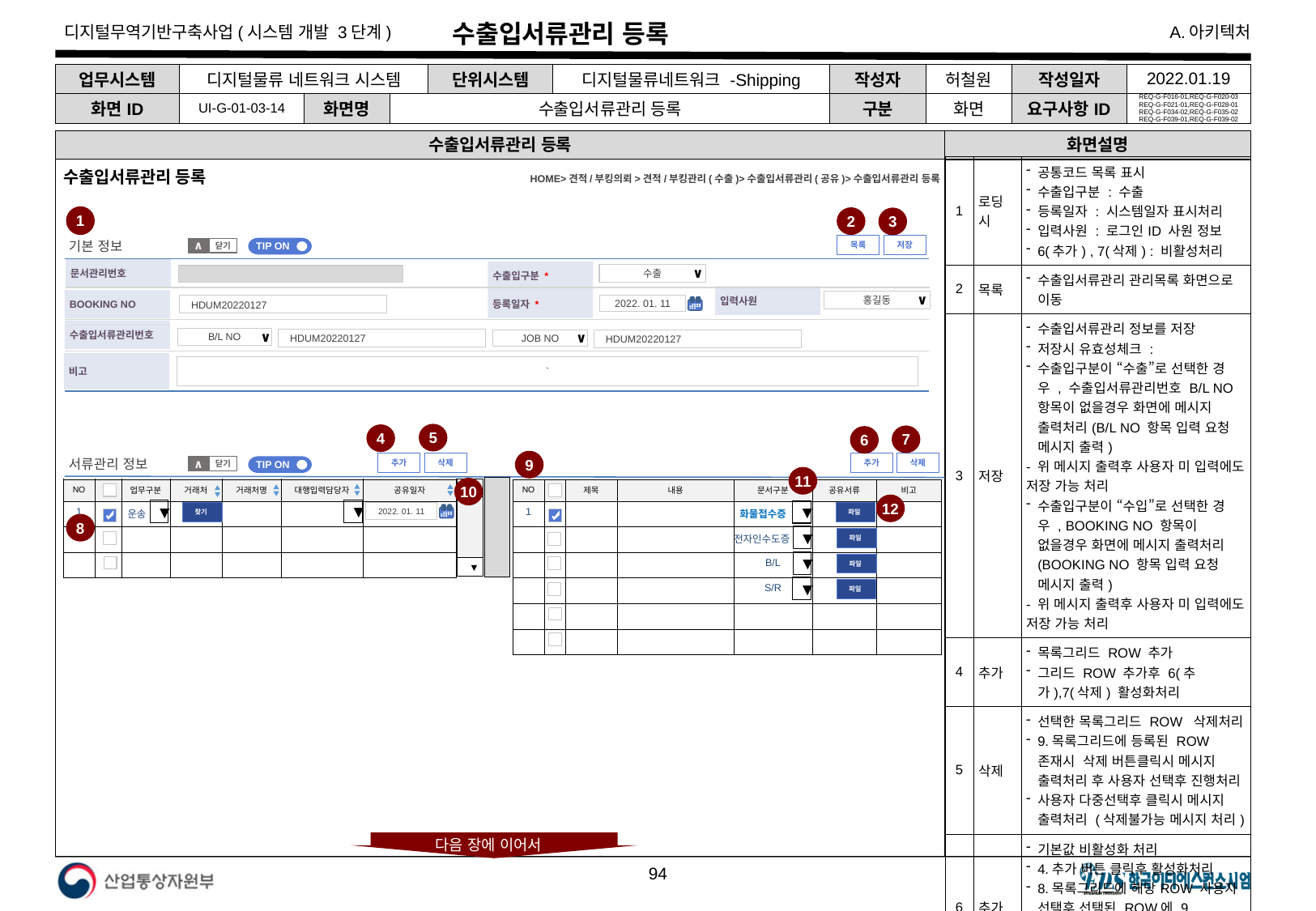

# 수출입서류관리 등록
| 업무시스템 | 디지털물류 네트워크 시스템 |  |  | 단위시스템 | 디지털물류네트워크 -Shipping | 작성자 | 허철원 | 작성일자 | 2022.01.19 |
| --- | --- | --- | --- | --- | --- | --- | --- | --- | --- |
| 화면ID | UI-G-01-03-14 | 화면명 | 수출입서류관리 등록 |  |  | 구분 | 화면 | 요구사항ID | REQ-G-F016-01,REQ-G-F020-03 REQ-G-F021-01,REQ-G-F028-01 REQ-G-F034-02,REQ-G-F035-02 REQ-G-F039-01,REQ-G-F039-02 |
수출입서류관리 등록
화면설명

| 1 | 로딩 시 | 공통코드 목록 표시 수출입구분 : 수출 등록일자 : 시스템일자 표시처리 입력사원 : 로그인ID 사원 정보 6(추가) , 7(삭제) : 비활성처리 |
| --- | --- | --- |
| 2 | 목록 | 수출입서류관리 관리목록 화면으로 이동 |
| 3 | 저장 | 수출입서류관리 정보를 저장 저장시 유효성체크 : 수출입구분이 “수출”로 선택한 경우 , 수출입서류관리번호 B/L NO 항목이 없을경우 화면에 메시지 출력처리(B/L NO 항목 입력 요청 메시지 출력) - 위 메시지 출력후 사용자 미 입력에도 저장 가능 처리 수출입구분이 “수입”로 선택한 경우 , BOOKING NO 항목이 없을경우 화면에 메시지 출력처리(BOOKING NO 항목 입력 요청 메시지 출력) - 위 메시지 출력후 사용자 미 입력에도 저장 가능 처리 |
| 4 | 추가 | 목록그리드 ROW 추가 그리드 ROW 추가후 6(추가),7(삭제) 활성화처리 |
| 5 | 삭제 | 선택한 목록그리드 ROW 삭제처리 9.목록그리드에 등록된 ROW 존재시 삭제 버튼클릭시 메시지 출력처리 후 사용자 선택후 진행처리 사용자 다중선택후 클릭시 메시지 출력처리 (삭제불가능 메시지 처리) |
| 6 | 추가 | 기본값 비활성화 처리 4.추가 버튼 클릭후 활성화처리 8.목록그리드에 해당ROW 사용자 선택후 선택된 ROW에 9.목록그리드에 추가처리 Ex) 8. 목록그리드 ROW 한 개의 9. 목록그리드 ROW N 개 |
| 7 | 삭제 | 9.목록그리드에 선택된 ROW 삭제 처리 |
수출입서류관리 등록

HOME>견적/부킹의뢰>견적/부킹관리(수출)>수출입서류관리(공유)>수출입서류관리 등록
1
2
3
기본 정보
저장
목록
TIP ON

닫기
∧
문서관리번호
수출입구분 *
수출
∨

입력사원
등록일자 *
BOOKING NO
홍길동
∨
2022. 01. 11

HDUM20220127
수출입서류관리번호
B/L NO
∨
HDUM20220127
JOB NO
∨
HDUM20220127
비고
`
5
4
7
6
9
삭제
삭제
추가
추가
서류관리 정보
TIP ON

닫기
∧
11

10
| NO |  | 업무구분 | 거래처 | 거래처명 | 대행입력담당자 | 공유일자 |
| --- | --- | --- | --- | --- | --- | --- |
| 1 |  | 운송 |  |  |  |  |
|  |  |  |  |  |  |  |
|  |  |  |  |  |  |  |
▼
| NO |  | 제목 | 내용 | 문서구분 | 공유서류 | 비고 |
| --- | --- | --- | --- | --- | --- | --- |
| 1 |  |  |  | 화물접수증 |  |  |
|  |  |  |  | 전자인수도증 |  |  |
|  |  |  |  | B/L |  |  |
|  |  |  |  | S/R |  |  |
|  |  |  |  |  |  |  |
|  |  |  |  |  |  |  |

12
▼
▼
▼
찾기
파일
2022. 01. 11

8
▼
파일

▼
파일

▼
▼
파일

다음 장에 이어서